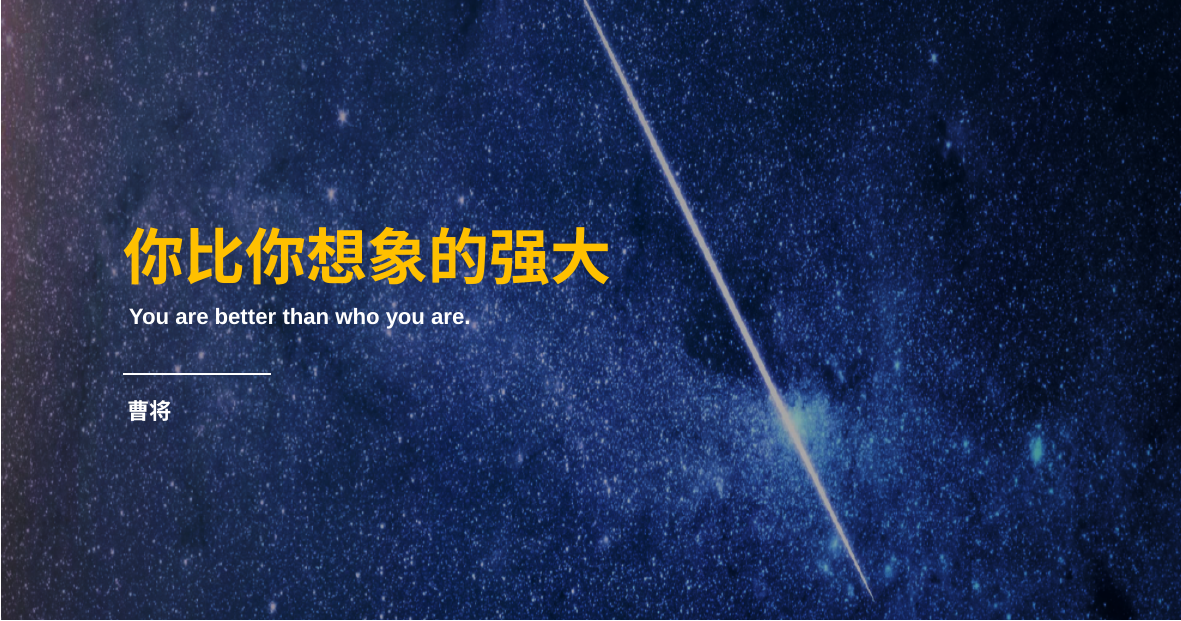

你比你想象的强大
You are better than who you are.
曹将